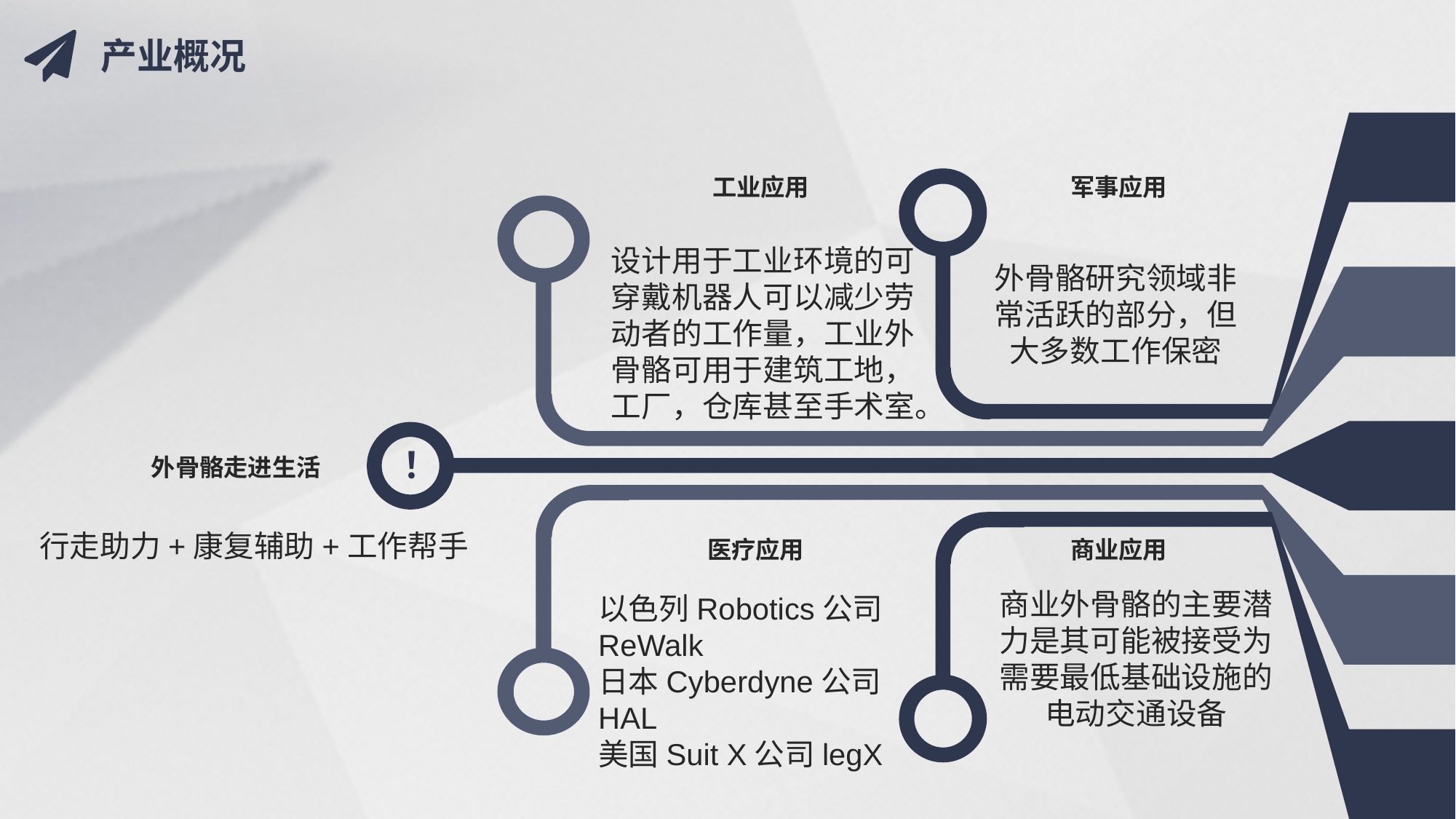

产业概况

工业应用
军事应用

外骨骼研究领域非常活跃的部分，但大多数工作保密
设计用于工业环境的可穿戴机器人可以减少劳动者的工作量，工业外骨骼可用于建筑工地，工厂，仓库甚至手术室。

！
外骨骼走进生活

行走助力+康复辅助+工作帮手
医疗应用
商业应用
商业外骨骼的主要潜力是其可能被接受为需要最低基础设施的电动交通设备
以色列Robotics公司ReWalk
日本Cyberdyne公司HAL
美国Suit X公司legX